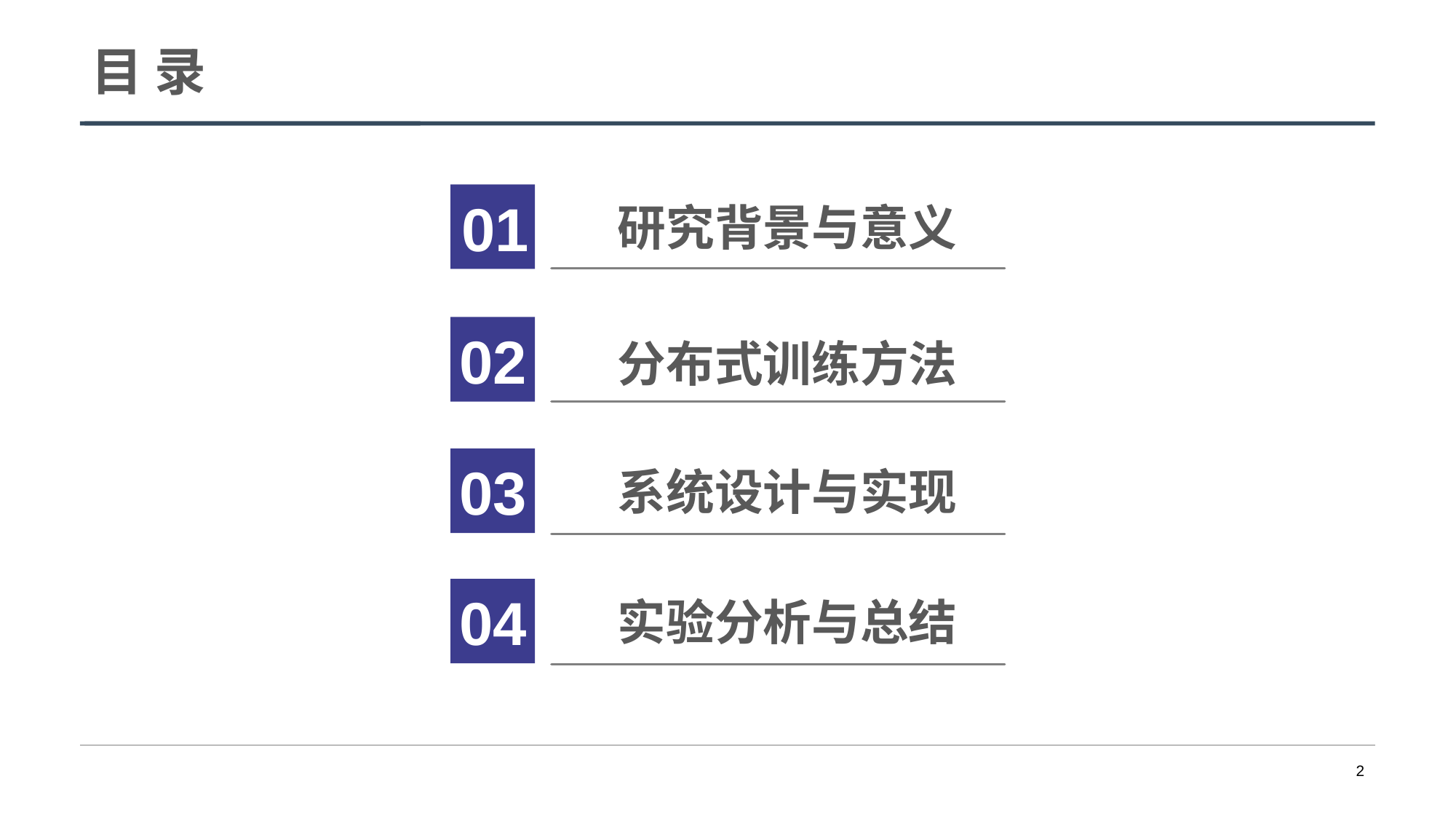

01
研究背景与意义

02
分布式训练方法

03
系统设计与实现

04
实验分析与总结
2